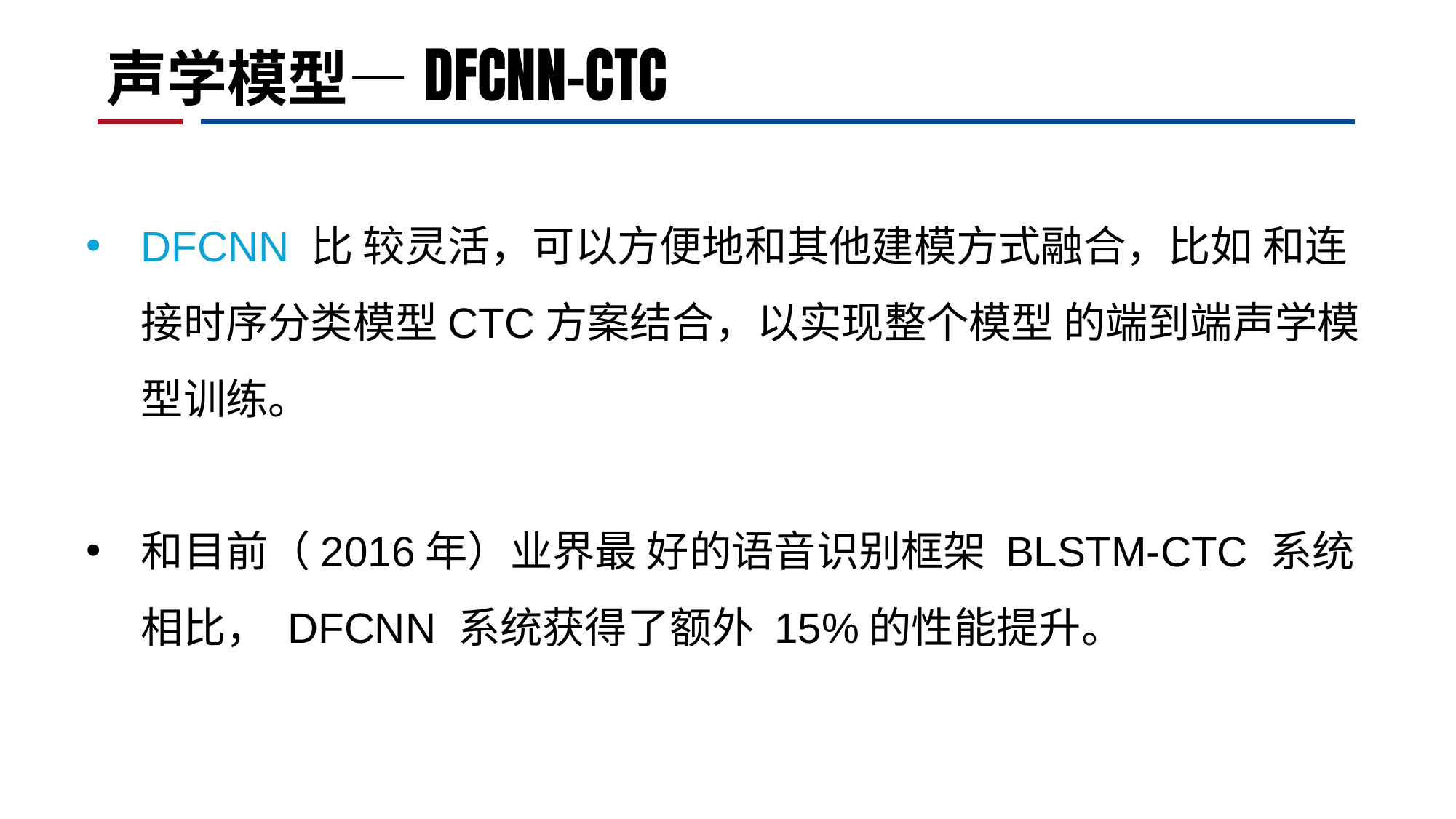

# 声学模型—DFCNN-CTC
DFCNN 比 较灵活，可以方便地和其他建模方式融合，比如 和连接时序分类模型CTC方案结合，以实现整个模型 的端到端声学模型训练。

和目前（2016年）业界最 好的语音识别框架 BLSTM-CTC 系统相比， DFCNN 系统获得了额外 15%的性能提升。

13